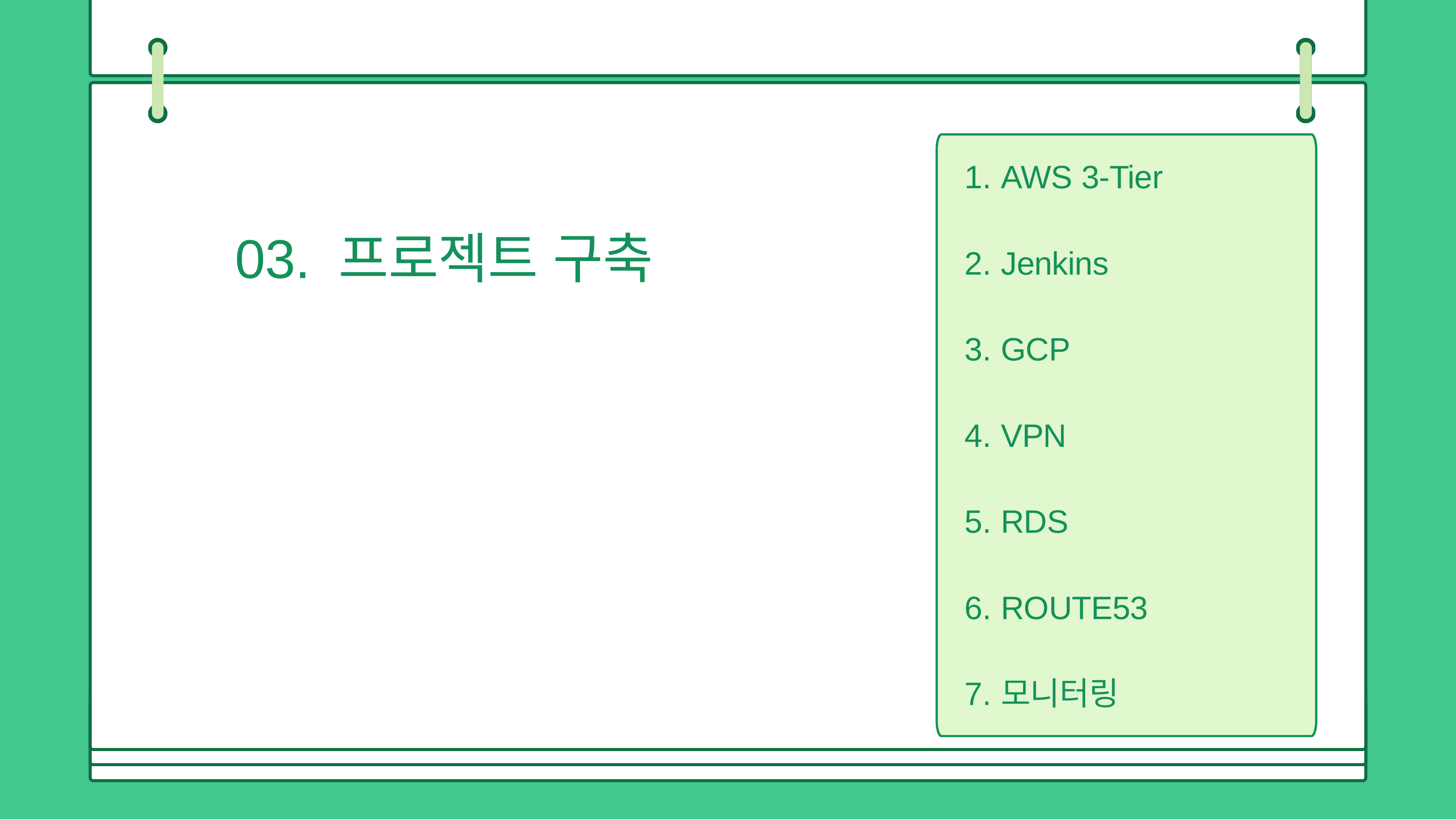

AWS 3-Tier

Jenkins

GCP

VPN

RDS

ROUTE53

모니터링
03. 프로젝트 구축